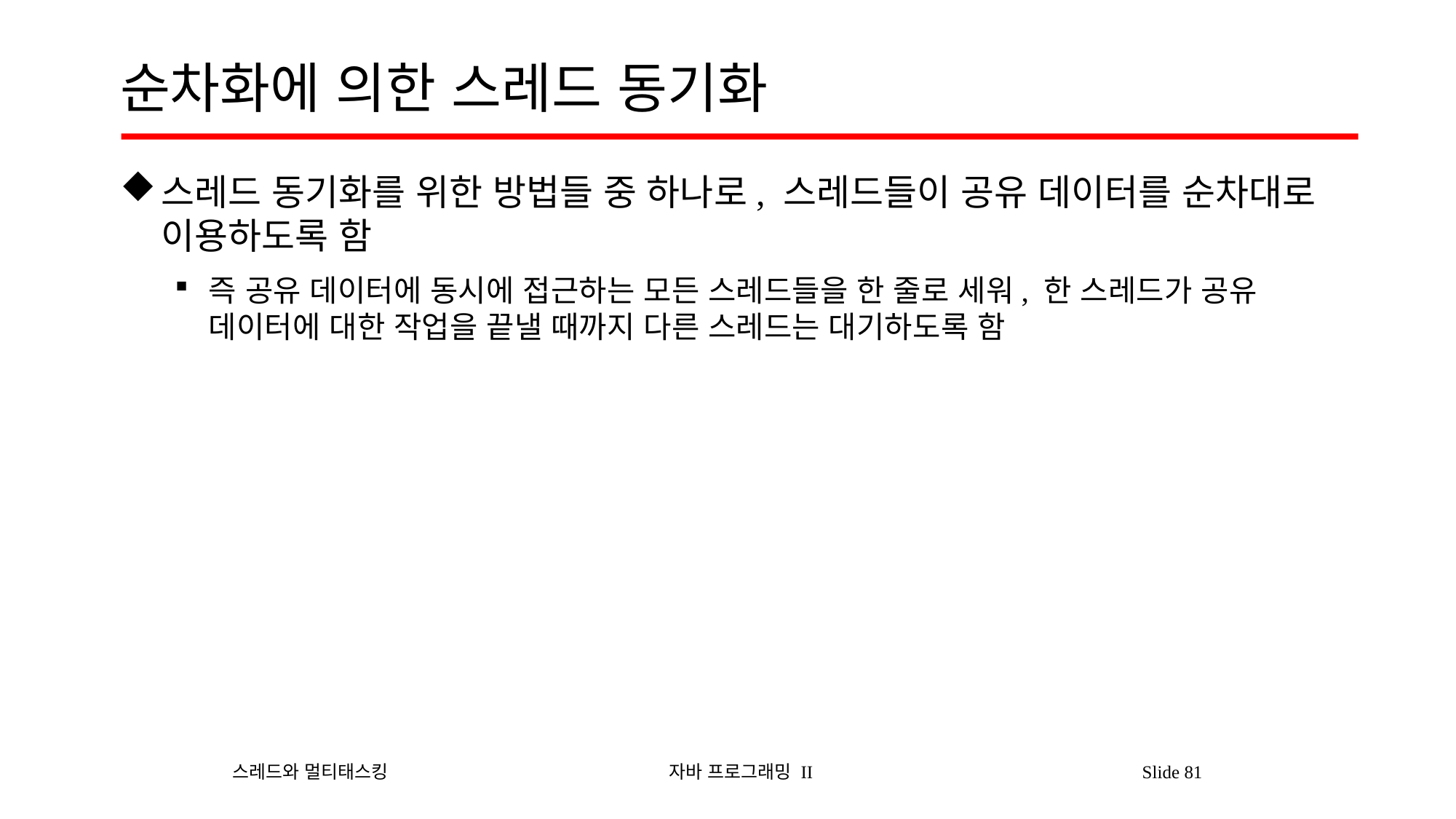

# 순차화에 의한 스레드 동기화
스레드 동기화를 위한 방법들 중 하나로, 스레드들이 공유 데이터를 순차대로 이용하도록 함
즉 공유 데이터에 동시에 접근하는 모든 스레드들을 한 줄로 세워, 한 스레드가 공유 데이터에 대한 작업을 끝낼 때까지 다른 스레드는 대기하도록 함